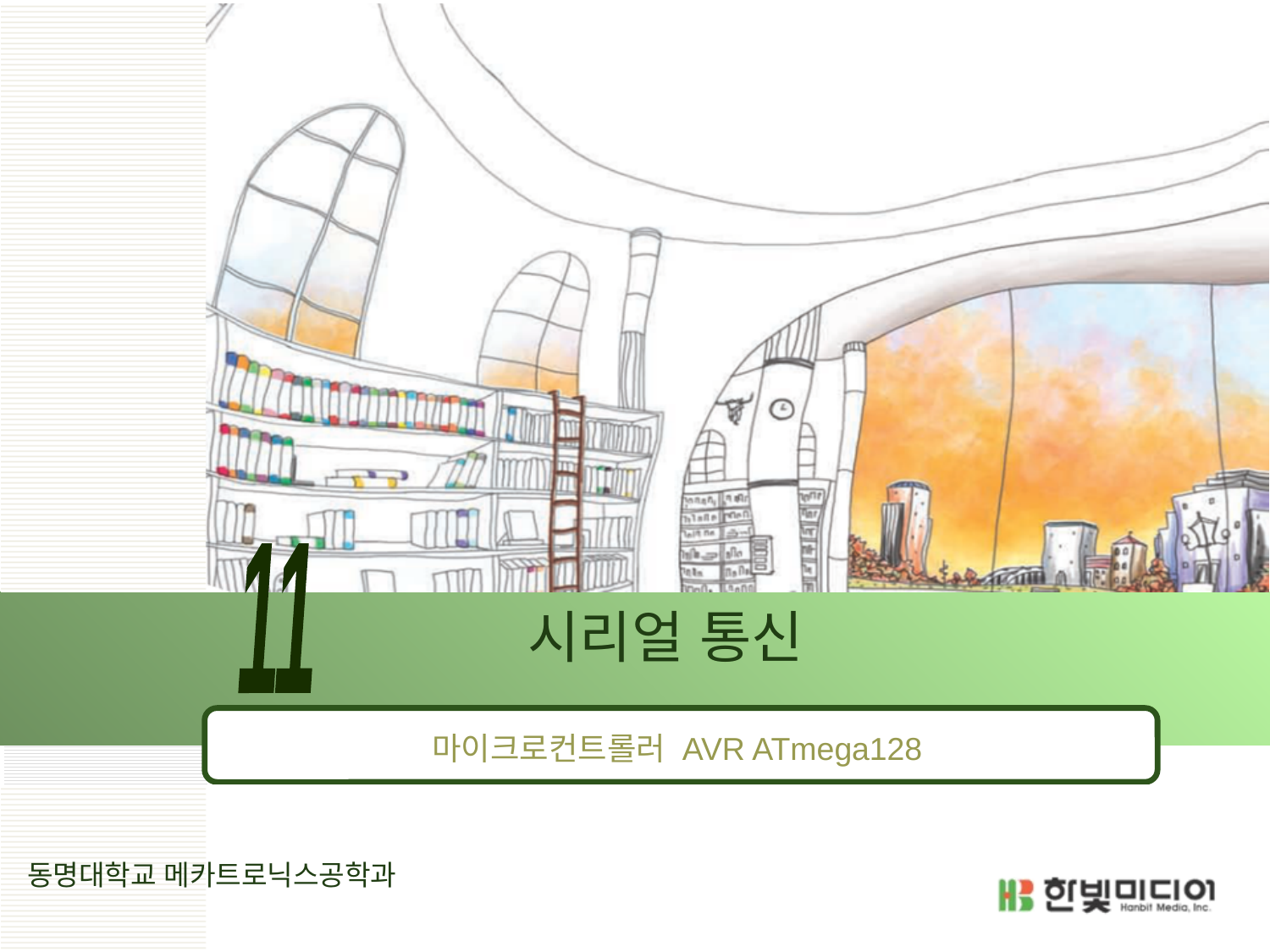

11
# 시리얼 통신
마이크로컨트롤러 AVR ATmega128
동명대학교 메카트로닉스공학과